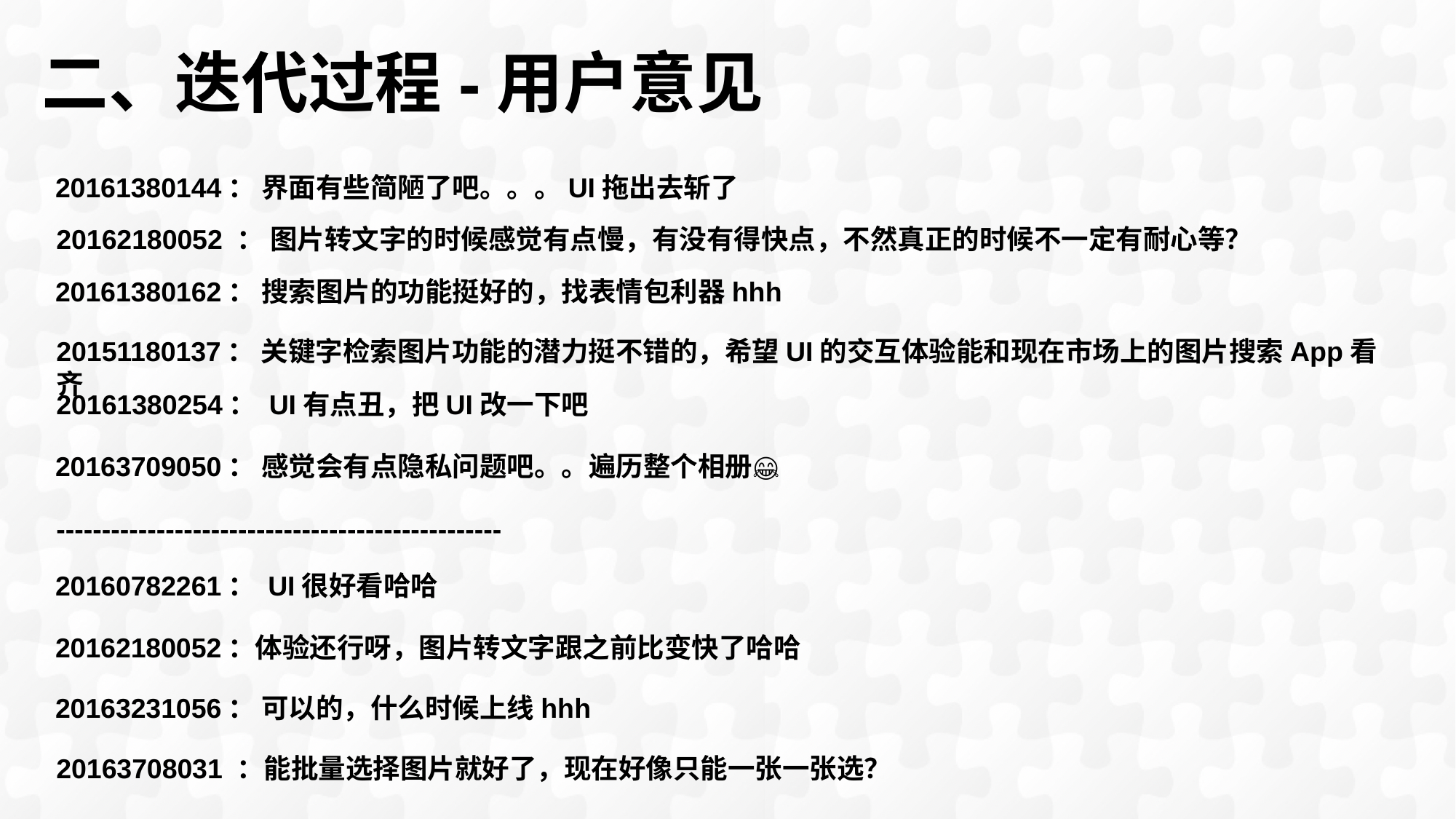

二、迭代过程-用户意见
20161380144： 界面有些简陋了吧。。。UI拖出去斩了
20162180052 ： 图片转文字的时候感觉有点慢，有没有得快点，不然真正的时候不一定有耐心等？
20161380162： 搜索图片的功能挺好的，找表情包利器hhh
20151180137： 关键字检索图片功能的潜力挺不错的，希望UI的交互体验能和现在市场上的图片搜索App看齐
20161380254： UI有点丑，把UI改一下吧
20163709050： 感觉会有点隐私问题吧。。遍历整个相册😂
-------------------------------------------------
20160782261： UI很好看哈哈
20162180052：体验还行呀，图片转文字跟之前比变快了哈哈
20163231056： 可以的，什么时候上线hhh
20163708031 ：能批量选择图片就好了，现在好像只能一张一张选？